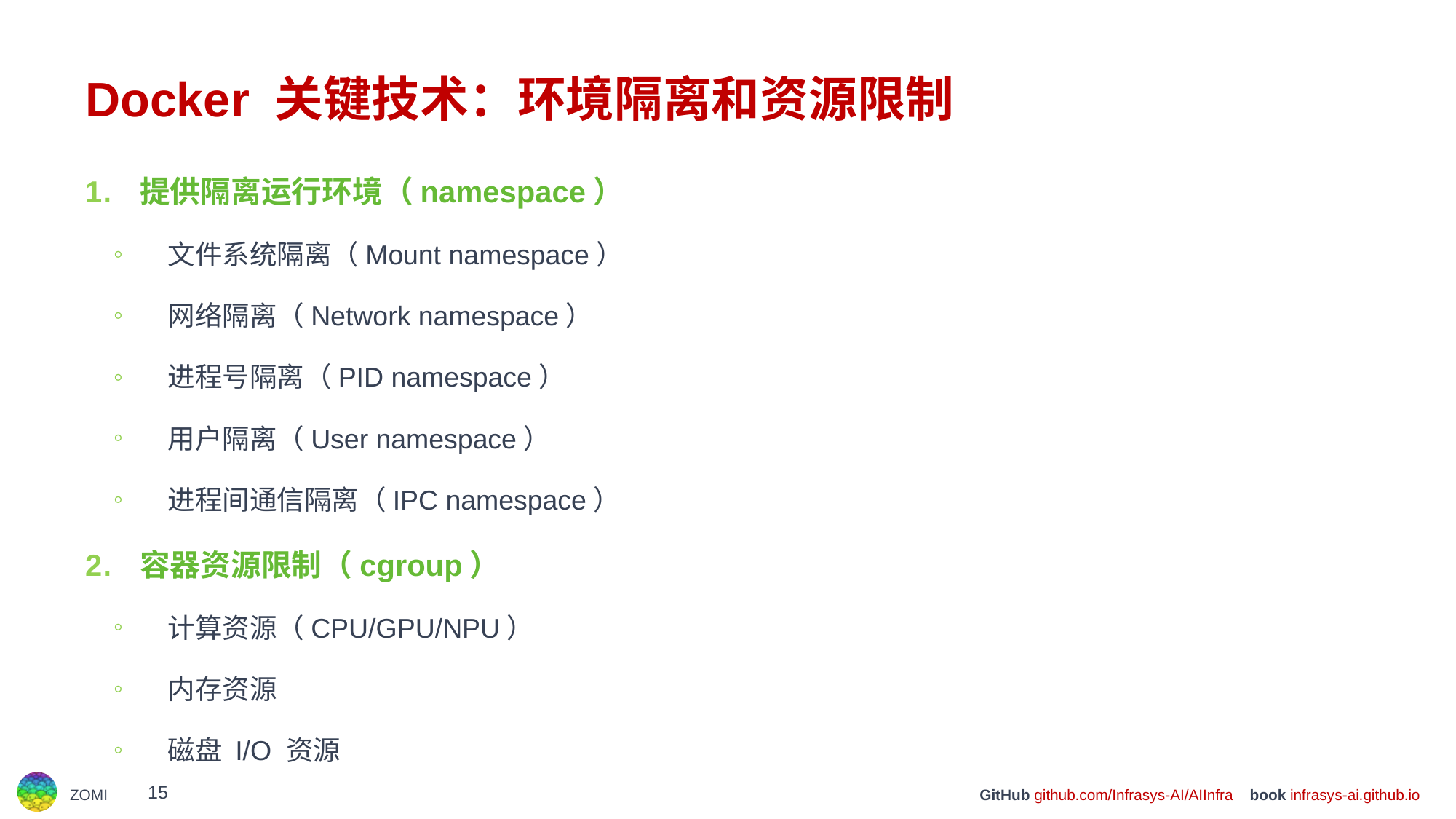

# Docker 关键技术：环境隔离和资源限制
提供隔离运行环境（namespace）
文件系统隔离（Mount namespace）
网络隔离（Network namespace）
进程号隔离（PID namespace）
用户隔离（User namespace）
进程间通信隔离（IPC namespace）
容器资源限制（cgroup）
计算资源（CPU/GPU/NPU）
内存资源
磁盘 I/O 资源